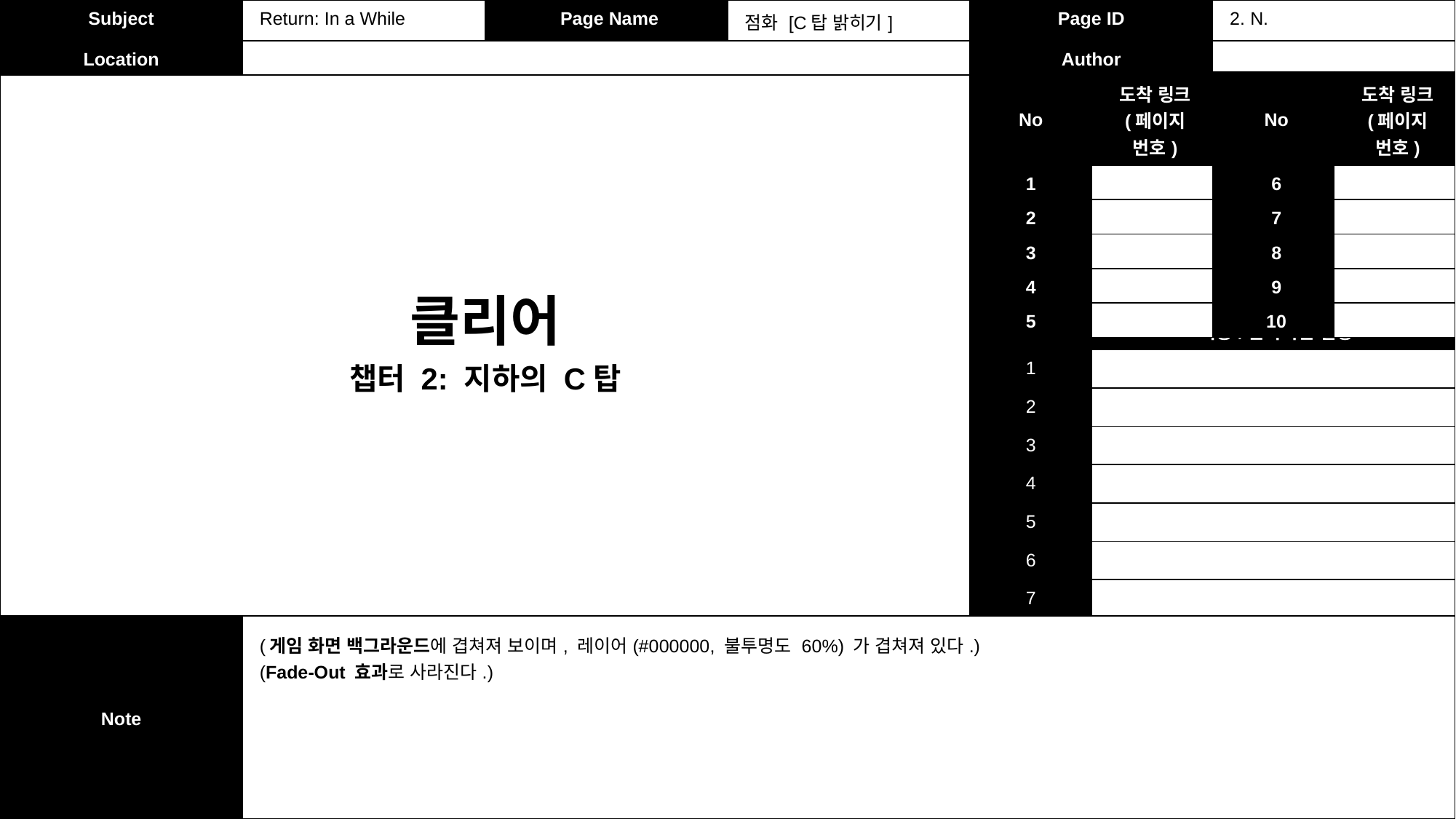

| Subject | Return: In a While | Page Name | 점화 [C탑 밝히기] | Page ID | 2. N. |
| --- | --- | --- | --- | --- | --- |
| Location |  |  |  | Author |  |

| No | 도착 링크 (페이지 번호) | No | 도착 링크 (페이지 번호) |
| --- | --- | --- | --- |
| 1 |  | 6 |  |
| 2 |  | 7 |  |
| 3 |  | 8 |  |
| 4 |  | 9 |  |
| 5 |  | 10 |  |
클리어
| No | 기능/인터랙션 설명 |
| --- | --- |
| 1 |  |
| 2 |  |
| 3 |  |
| 4 |  |
| 5 |  |
| 6 |  |
| 7 |  |
챕터 2: 지하의 C탑
| Note | (게임 화면 백그라운드에 겹쳐져 보이며, 레이어(#000000, 불투명도 60%) 가 겹쳐져 있다.) (Fade-Out 효과로 사라진다.) |
| --- | --- |